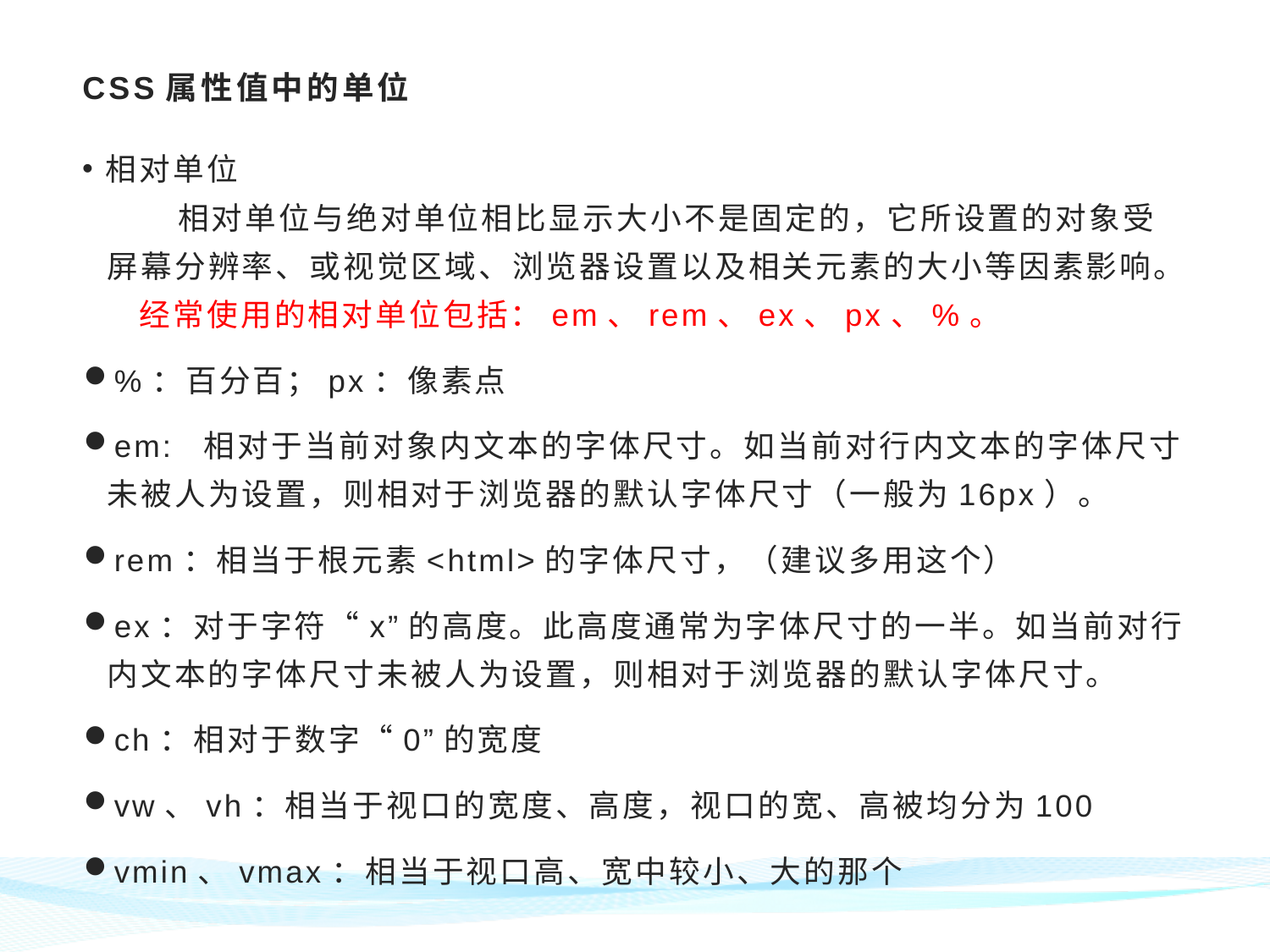

# CSS属性值中的单位
相对单位
         相对单位与绝对单位相比显示大小不是固定的，它所设置的对象受屏幕分辨率、或视觉区域、浏览器设置以及相关元素的大小等因素影响。
     经常使用的相对单位包括：em、rem、ex、px、%。
%：百分百；px：像素点
em:  相对于当前对象内文本的字体尺寸。如当前对行内文本的字体尺寸未被人为设置，则相对于浏览器的默认字体尺寸（一般为16px）。
rem：相当于根元素<html>的字体尺寸，（建议多用这个）
ex：对于字符“x”的高度。此高度通常为字体尺寸的一半。如当前对行内文本的字体尺寸未被人为设置，则相对于浏览器的默认字体尺寸。
ch：相对于数字“0”的宽度
vw、vh：相当于视口的宽度、高度，视口的宽、高被均分为100
vmin、vmax：相当于视口高、宽中较小、大的那个